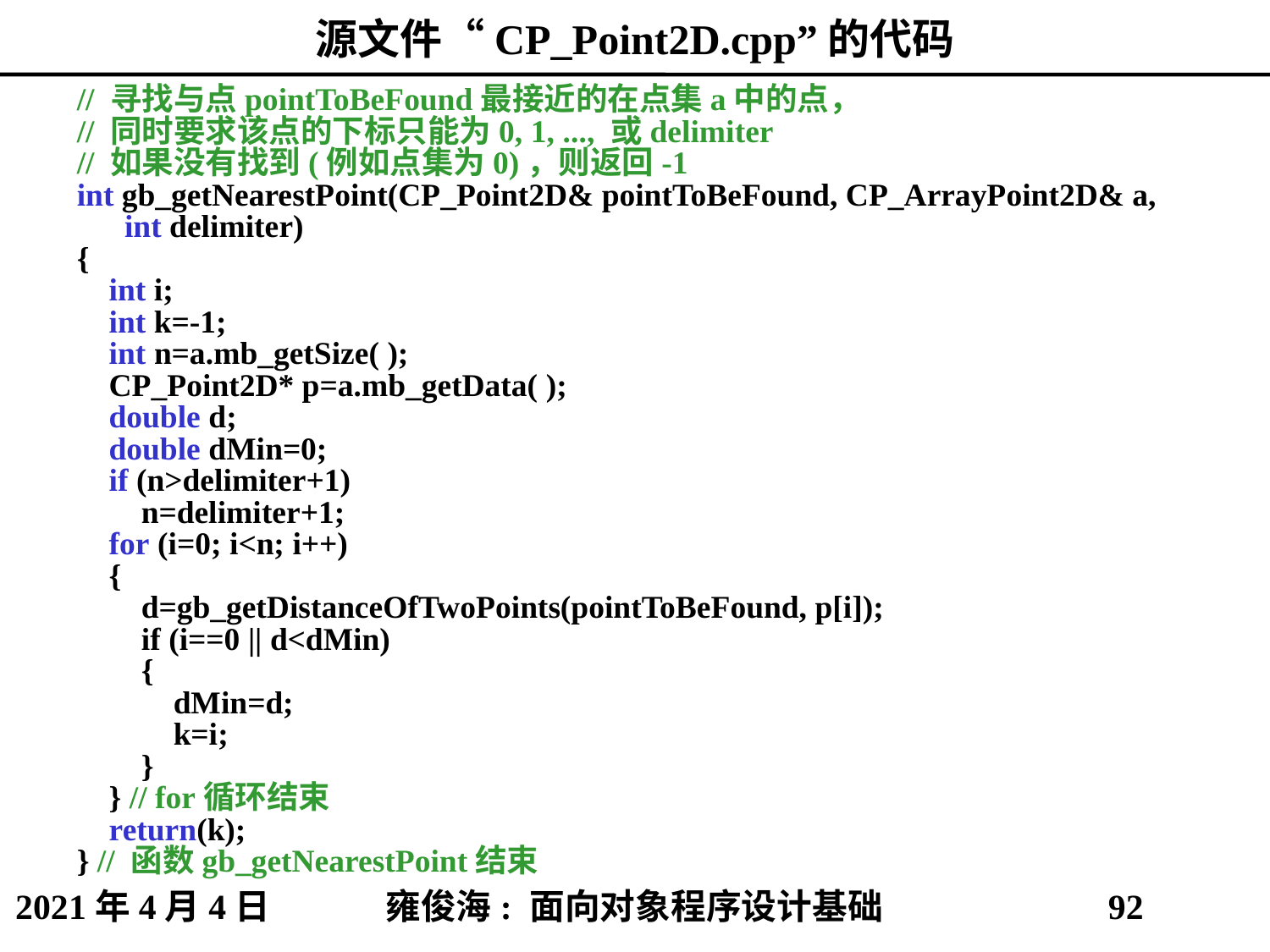

# 源文件“CP_Point2D.cpp”的代码

// 寻找与点pointToBeFound最接近的在点集a中的点，
// 同时要求该点的下标只能为0, 1, ..., 或delimiter
// 如果没有找到(例如点集为0)，则返回-1
int gb_getNearestPoint(CP_Point2D& pointToBeFound, CP_ArrayPoint2D& a, int delimiter)
{
    int i;
    int k=-1;
    int n=a.mb_getSize( );
    CP_Point2D* p=a.mb_getData( );
    double d;
    double dMin=0;
    if (n>delimiter+1)
        n=delimiter+1;
    for (i=0; i<n; i++)
    {
        d=gb_getDistanceOfTwoPoints(pointToBeFound, p[i]);
        if (i==0 || d<dMin)
        {
            dMin=d;
            k=i;
        }
    } // for循环结束
    return(k);
} // 函数gb_getNearestPoint结束
2021年4月4日
雍俊海: 面向对象程序设计基础
92